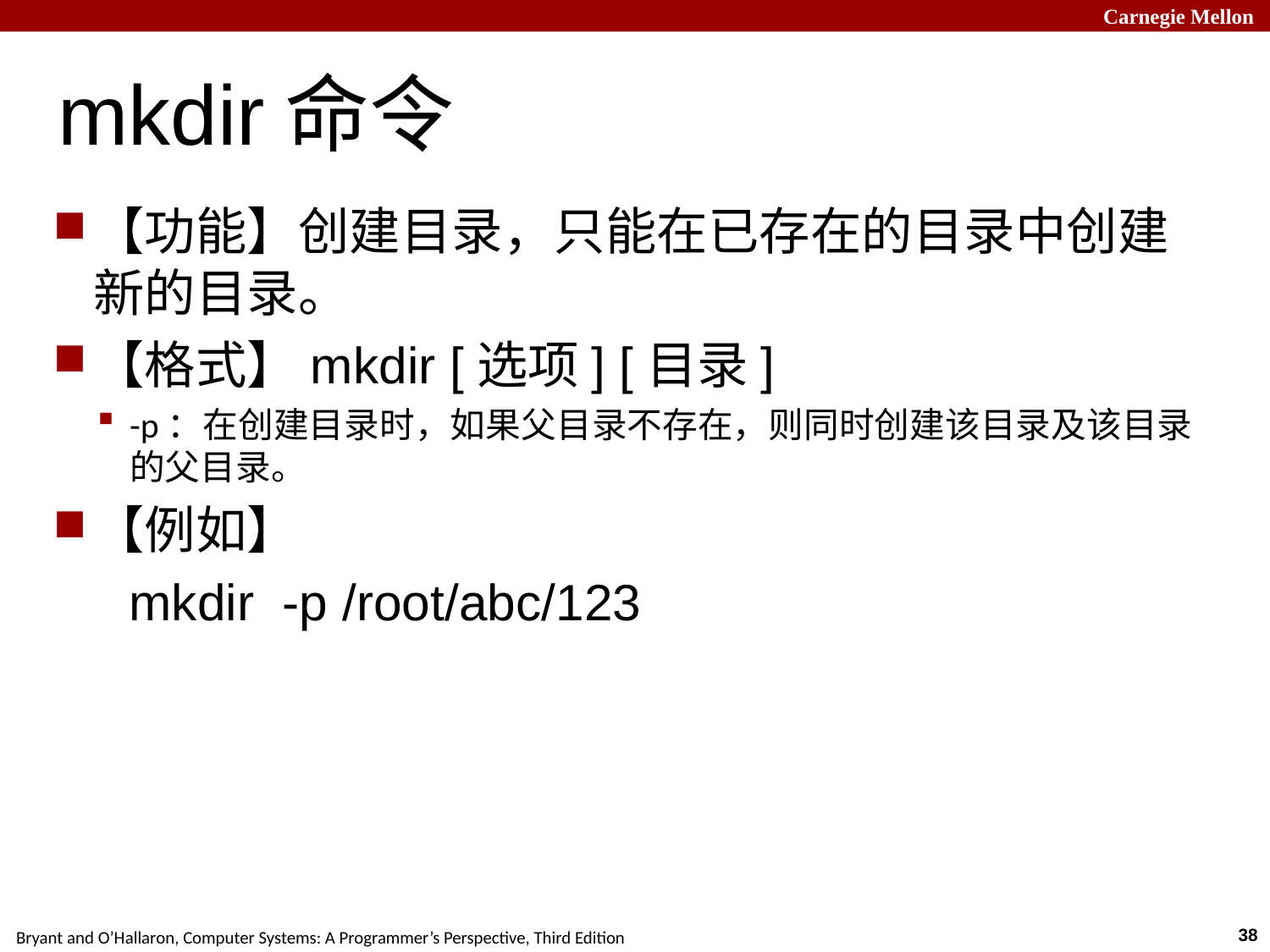

# mkdir命令
【功能】创建目录，只能在已存在的目录中创建新的目录。
【格式】mkdir [选项] [目录]
-p：在创建目录时，如果父目录不存在，则同时创建该目录及该目录的父目录。
【例如】
     mkdir  -p /root/abc/123